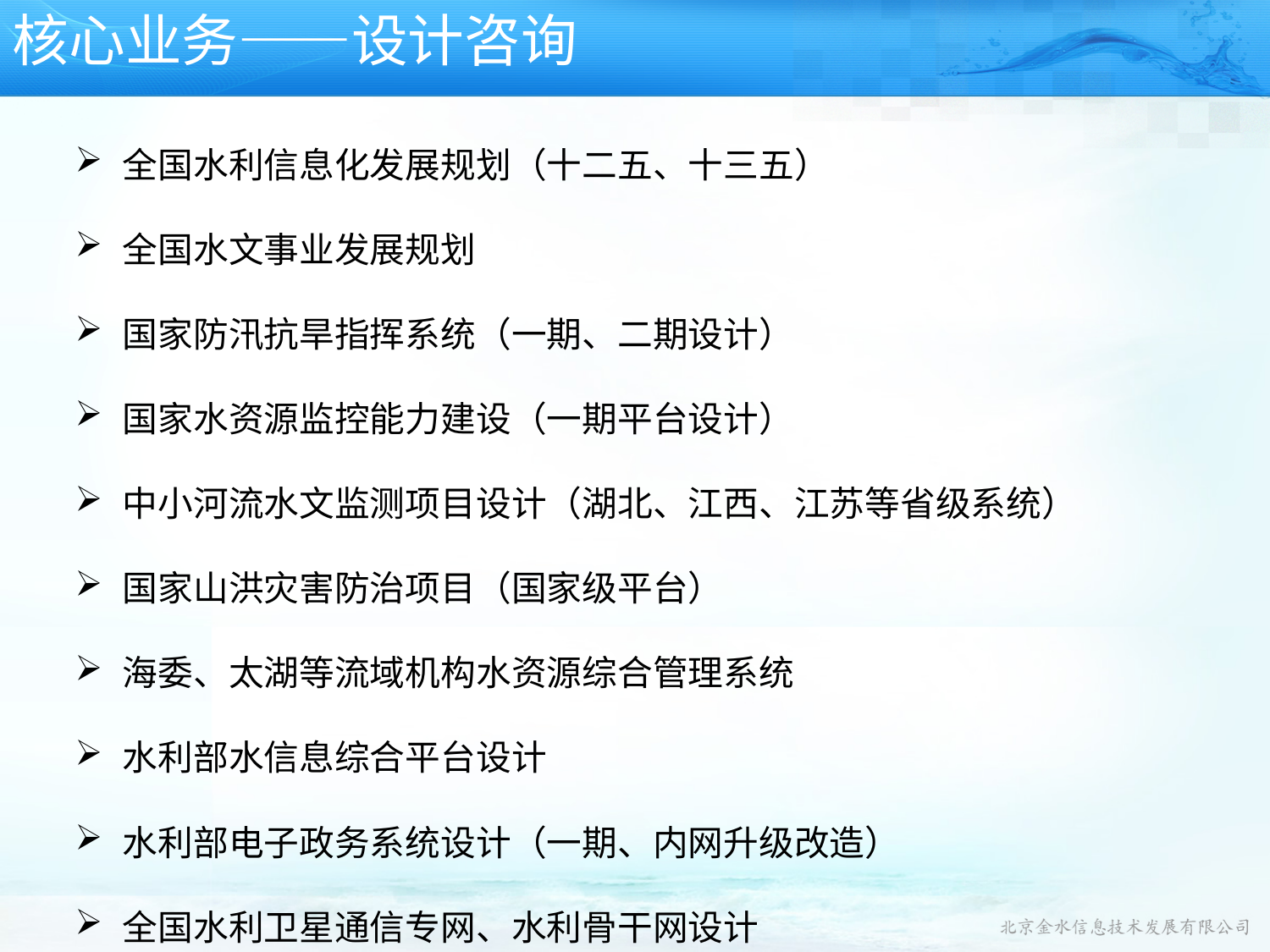

核心业务——设计咨询
全国水利信息化发展规划（十二五、十三五）
全国水文事业发展规划
国家防汛抗旱指挥系统（一期、二期设计）
国家水资源监控能力建设（一期平台设计）
中小河流水文监测项目设计（湖北、江西、江苏等省级系统）
国家山洪灾害防治项目（国家级平台）
海委、太湖等流域机构水资源综合管理系统
水利部水信息综合平台设计
水利部电子政务系统设计（一期、内网升级改造）
全国水利卫星通信专网、水利骨干网设计